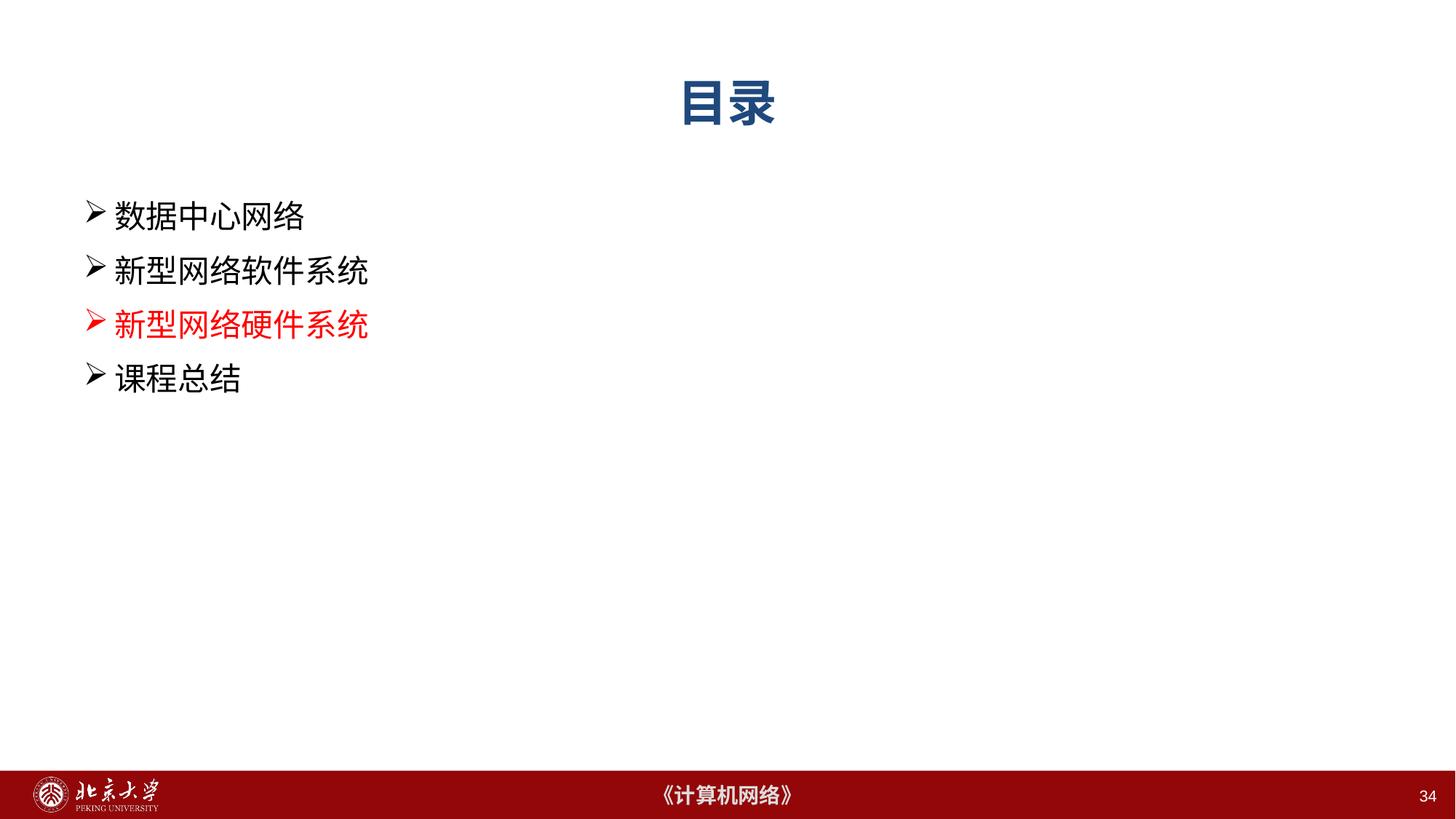

# 目录
数据中心网络
新型网络软件系统
新型网络硬件系统
课程总结
34